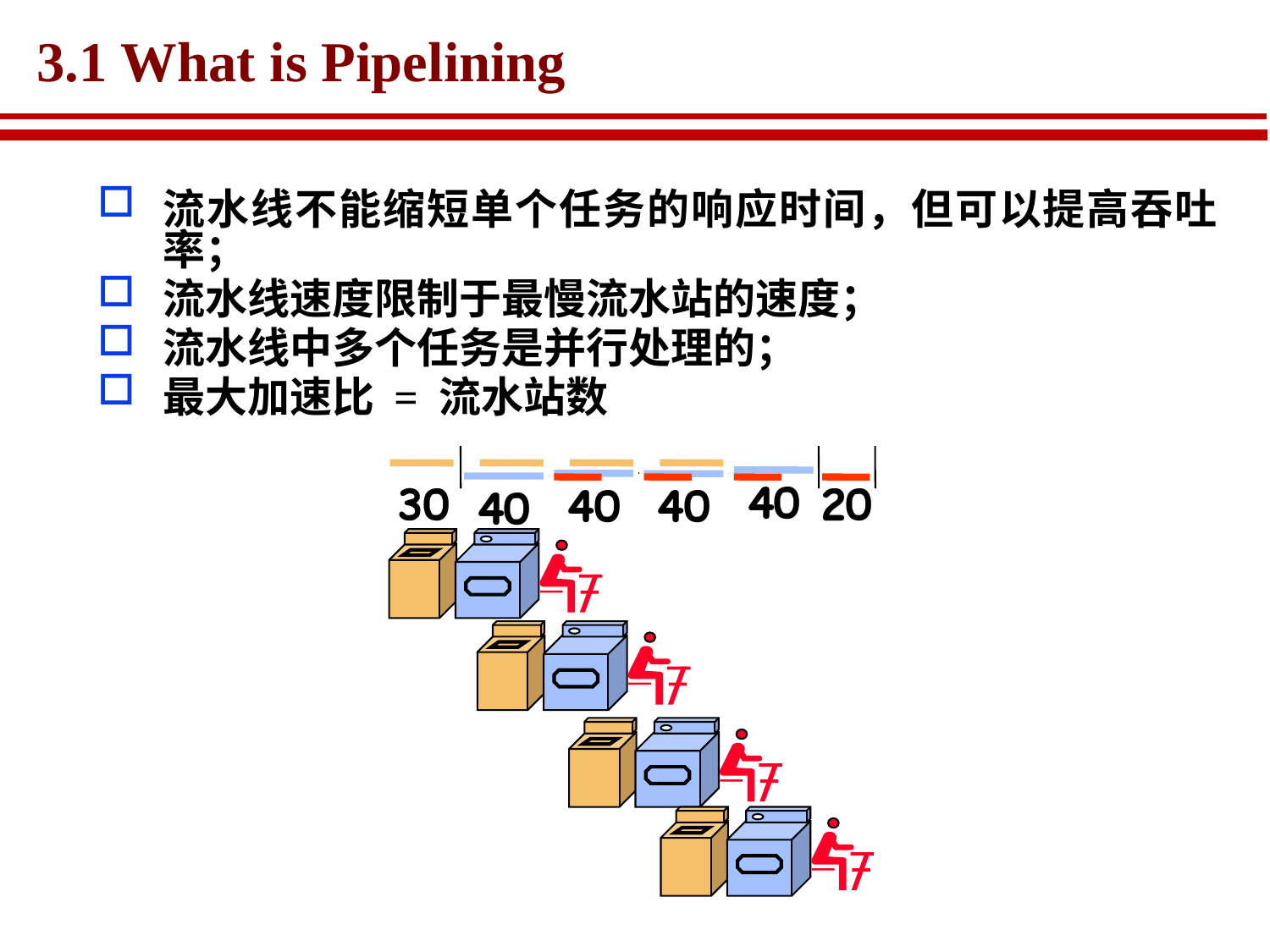

# 3.1 What is Pipelining
流水线不能缩短单个任务的响应时间，但可以提高吞吐率；
流水线速度限制于最慢流水站的速度；
流水线中多个任务是并行处理的；
最大加速比 = 流水站数

40
30
20

40

40

40